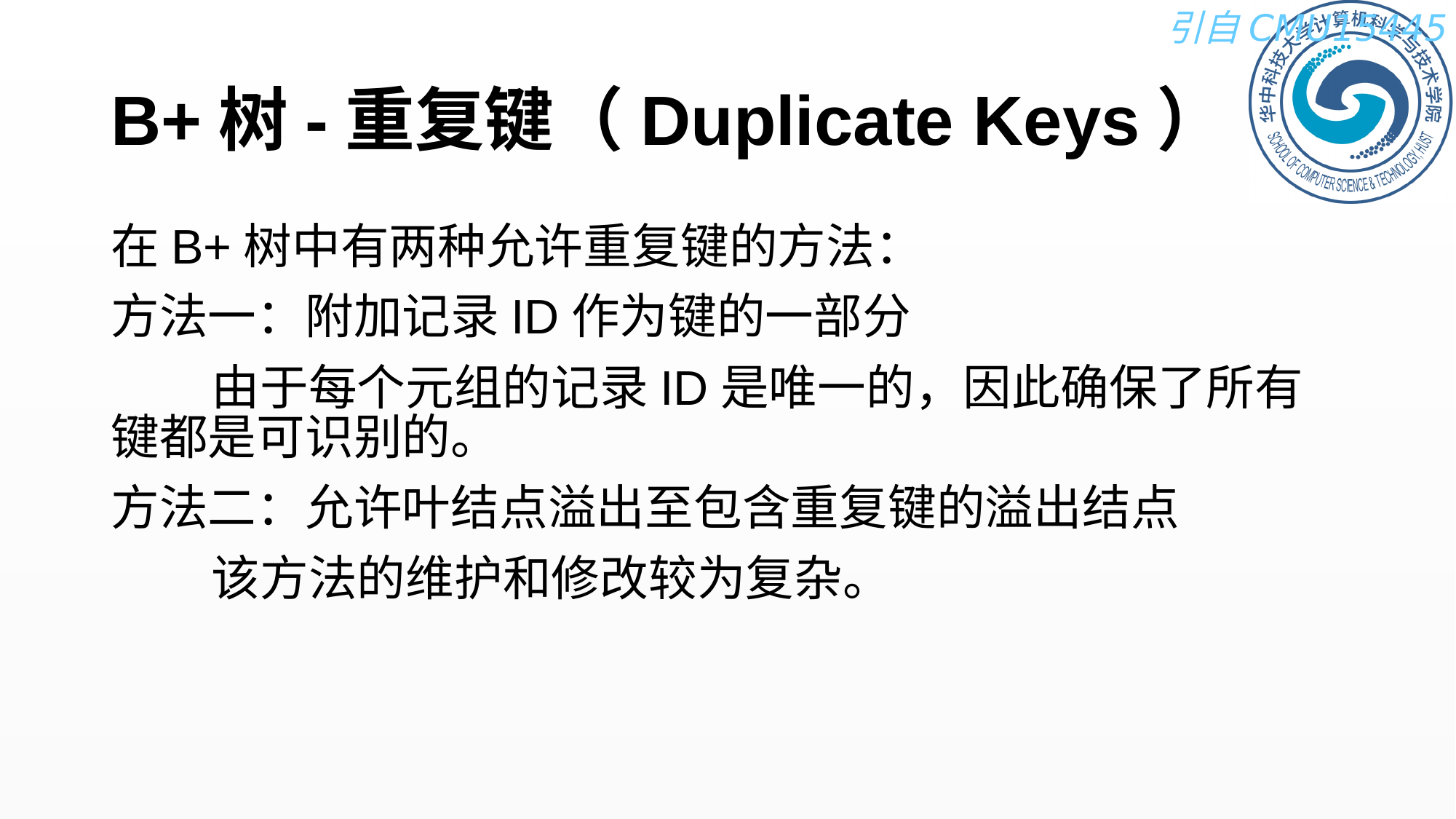

# B+树-重复键（Duplicate Keys）
在B+树中有两种允许重复键的方法：
方法一：附加记录ID作为键的一部分
由于每个元组的记录ID是唯一的，因此确保了所有键都是可识别的。
方法二：允许叶结点溢出至包含重复键的溢出结点
该方法的维护和修改较为复杂。
71